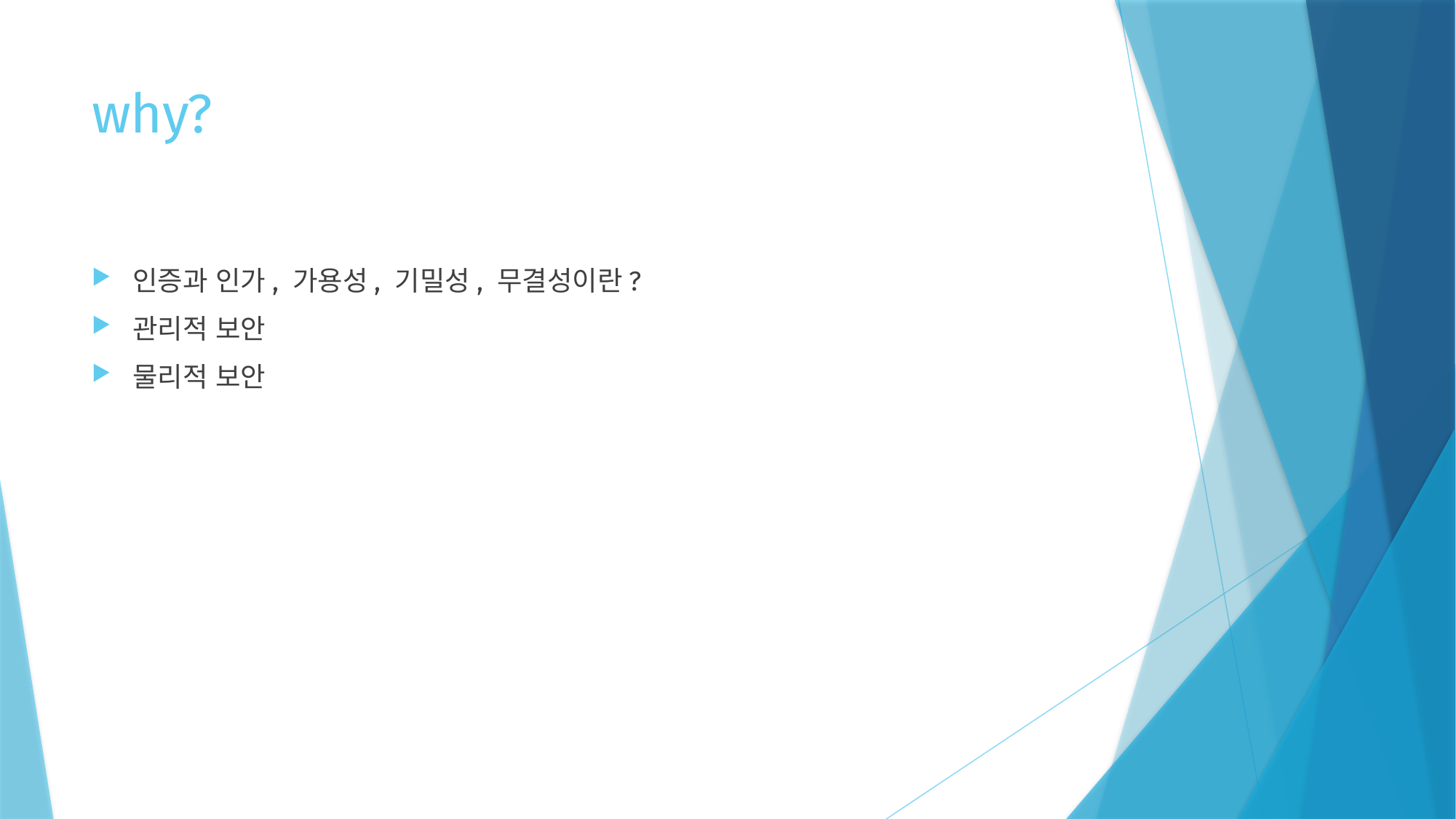

# why?
인증과 인가, 가용성, 기밀성, 무결성이란?
관리적 보안
물리적 보안